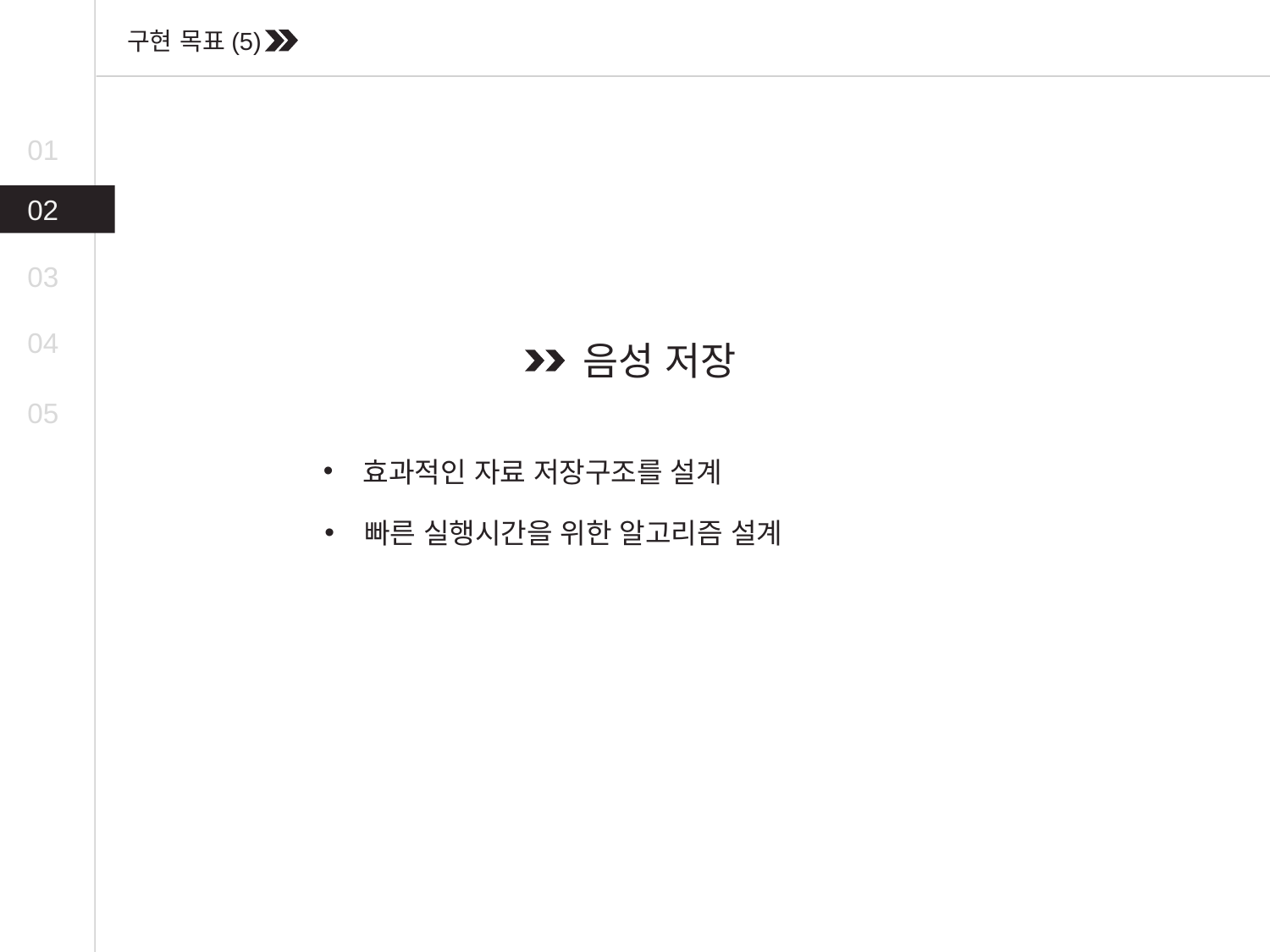

구현 목표(5)

01

02
03
04
음성 저장

05
효과적인 자료 저장구조를 설계
빠른 실행시간을 위한 알고리즘 설계